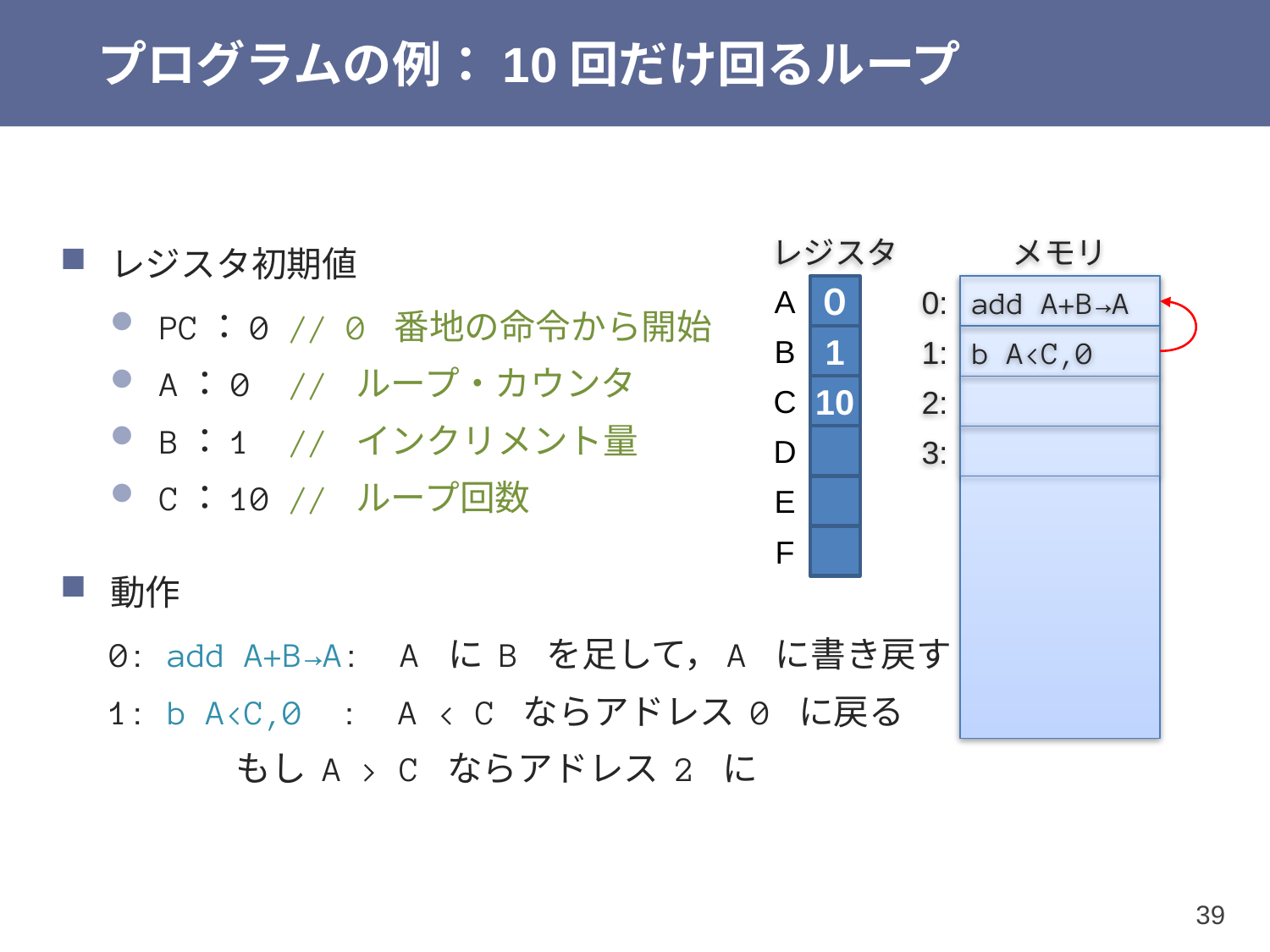

# プログラムの例：10回だけ回るループ
レジスタ初期値
PC：0 // 0 番地の命令から開始
A：0  // ループ・カウンタ
B：1  // インクリメント量
C：10 // ループ回数
動作
0: add A+B→A:  A に B を足して，A に書き戻す
1: b A<C,0  :  A < C ならアドレス 0 に戻る
               もし A > C ならアドレス 2 に
レジスタ
メモリ

A
０
0:
add A+B→A
B
1
1:
b A<C,0

C
10
2:

D

3:

E

F